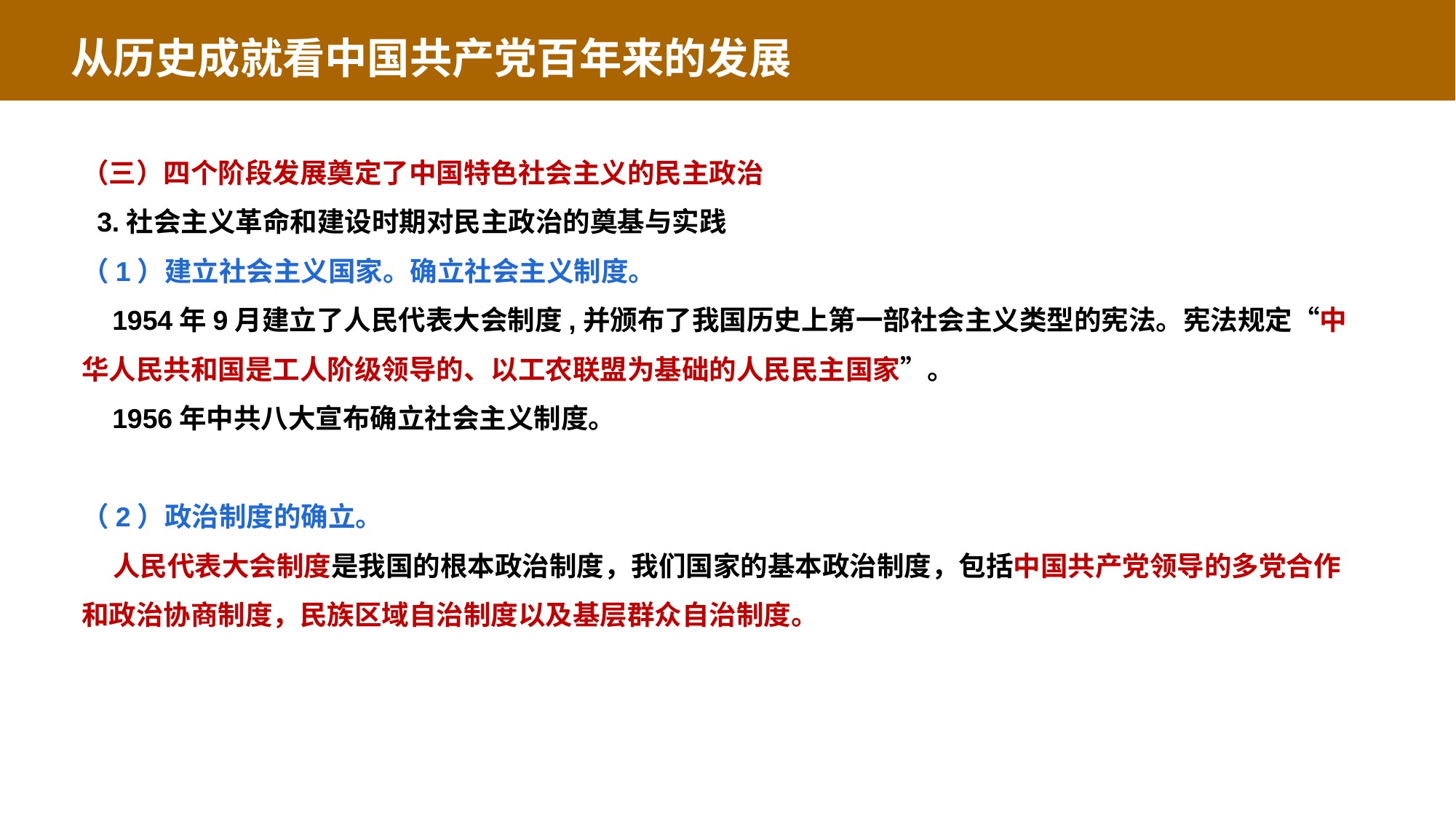

从历史成就看中国共产党百年来的发展
（三）四个阶段发展奠定了中国特色社会主义的民主政治
  3.社会主义革命和建设时期对民主政治的奠基与实践
（1）建立社会主义国家。确立社会主义制度。
    1954年9月建立了人民代表大会制度,并颁布了我国历史上第一部社会主义类型的宪法。宪法规定“中华人民共和国是工人阶级领导的、以工农联盟为基础的人民民主国家”。
    1956年中共八大宣布确立社会主义制度。

（2）政治制度的确立。
    人民代表大会制度是我国的根本政治制度，我们国家的基本政治制度，包括中国共产党领导的多党合作和政治协商制度，民族区域自治制度以及基层群众自治制度。